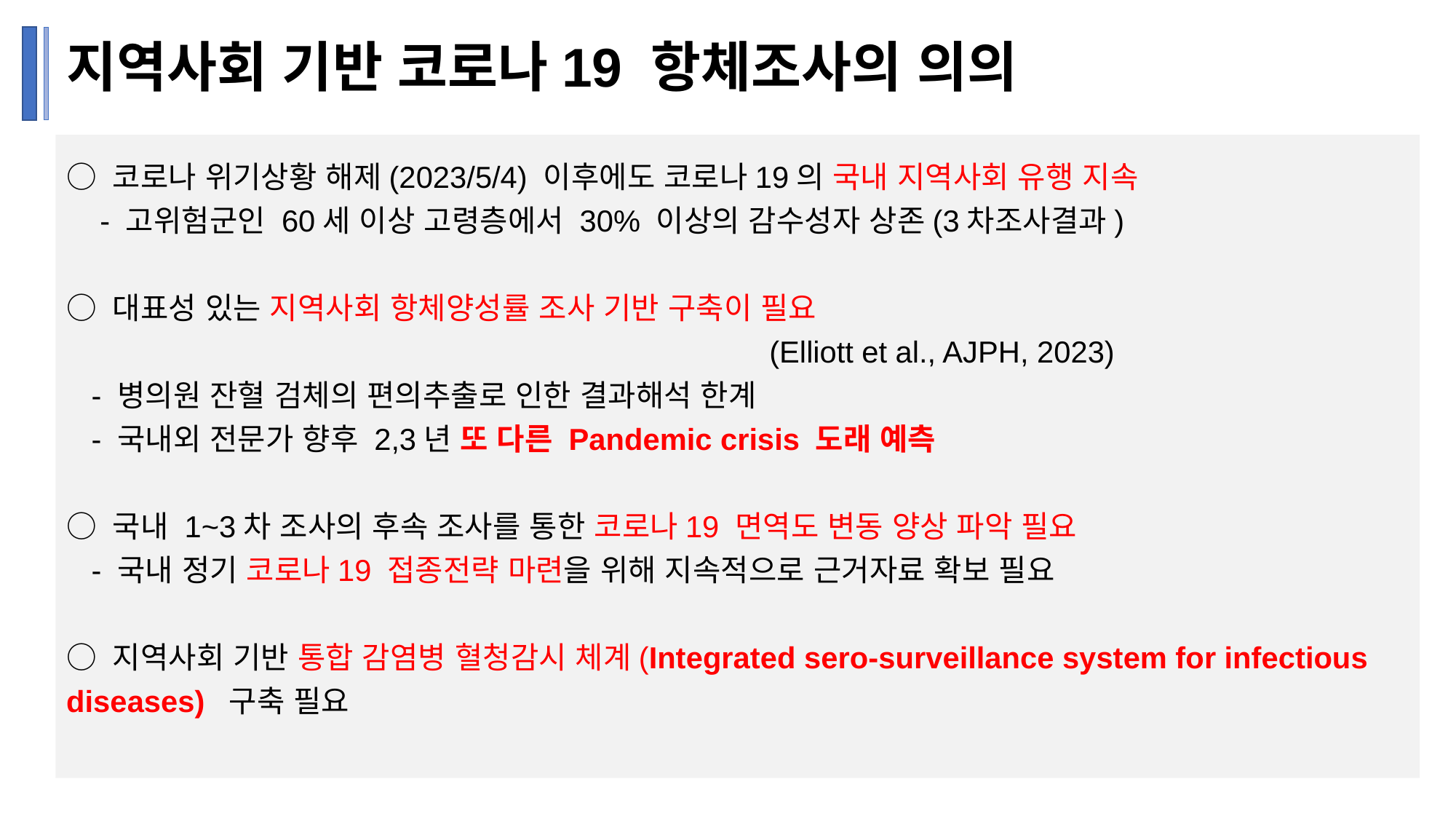

지역사회 기반 코로나19 항체조사의 의의

○ 코로나 위기상황 해제(2023/5/4) 이후에도 코로나19의 국내 지역사회 유행 지속
    - 고위험군인 60세 이상 고령층에서 30% 이상의 감수성자 상존(3차조사결과)

○ 대표성 있는 지역사회 항체양성률 조사 기반 구축이 필요
                                                                                    (Elliott et al., AJPH, 2023)
   - 병의원 잔혈 검체의 편의추출로 인한 결과해석 한계
   - 국내외 전문가 향후 2,3년 또 다른 Pandemic crisis 도래 예측

○ 국내 1~3차 조사의 후속 조사를 통한 코로나19 면역도 변동 양상 파악 필요
   - 국내 정기 코로나19 접종전략 마련을 위해 지속적으로 근거자료 확보 필요

○ 지역사회 기반 통합 감염병 혈청감시 체계(Integrated sero-surveillance system for infectious diseases)  구축 필요